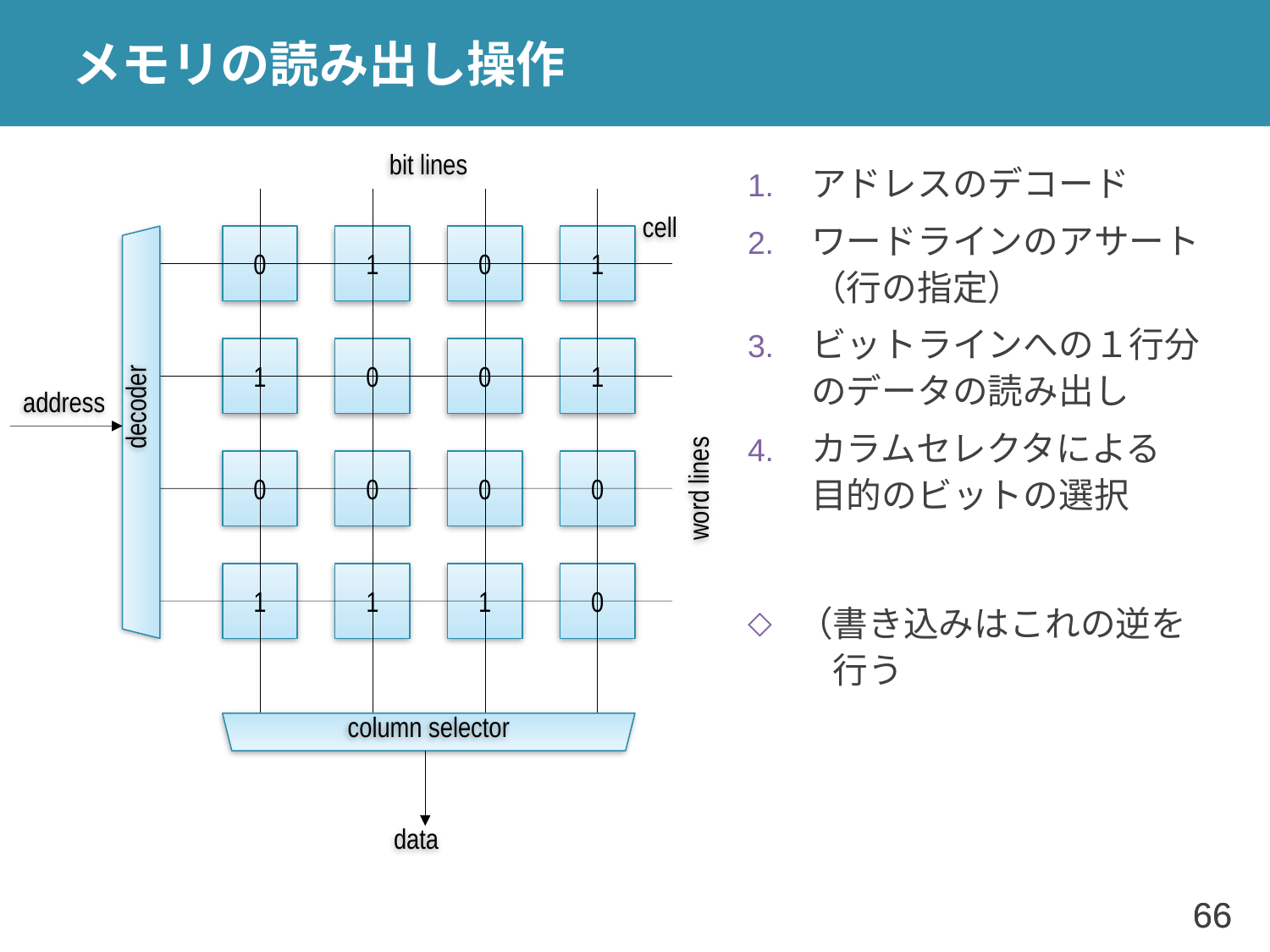

# メモリの読み出し操作
bit lines
アドレスのデコード
ワードラインのアサート
（行の指定）
ビットラインへの１行分のデータの読み出し
カラムセレクタによる
目的のビットの選択

（書き込みはこれの逆を
　行う

cell
1
0
1
0
0
0
1
1
address
decoder

0
0
0
0
word lines
1
1
0
1
column selector

data